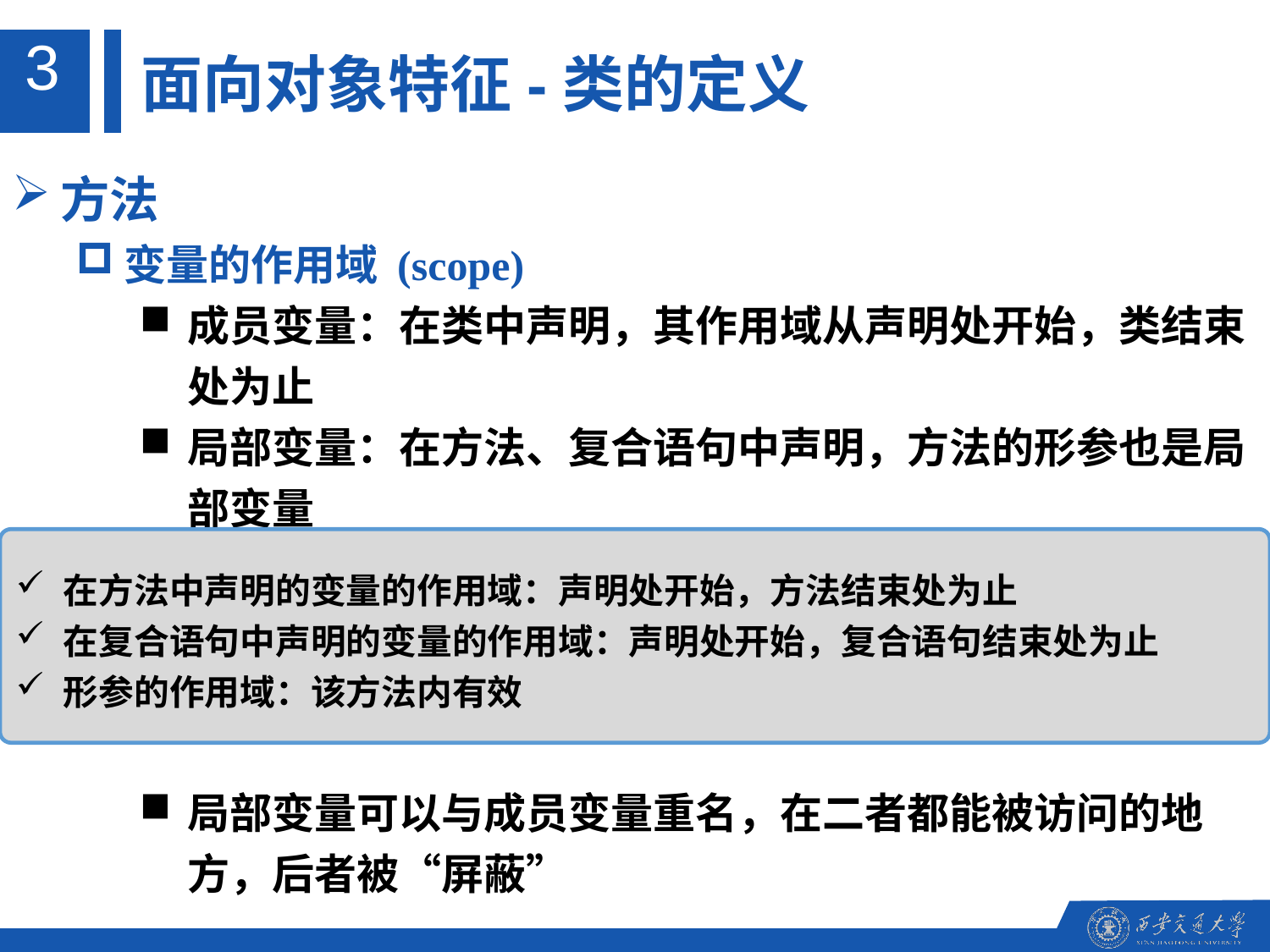

3
面向对象特征-类的定义
方法
变量的作用域 (scope)
成员变量：在类中声明，其作用域从声明处开始，类结束处为止
局部变量：在方法、复合语句中声明，方法的形参也是局部变量

局部变量可以与成员变量重名，在二者都能被访问的地方，后者被“屏蔽”
在方法中声明的变量的作用域：声明处开始，方法结束处为止
在复合语句中声明的变量的作用域：声明处开始，复合语句结束处为止
形参的作用域：该方法内有效